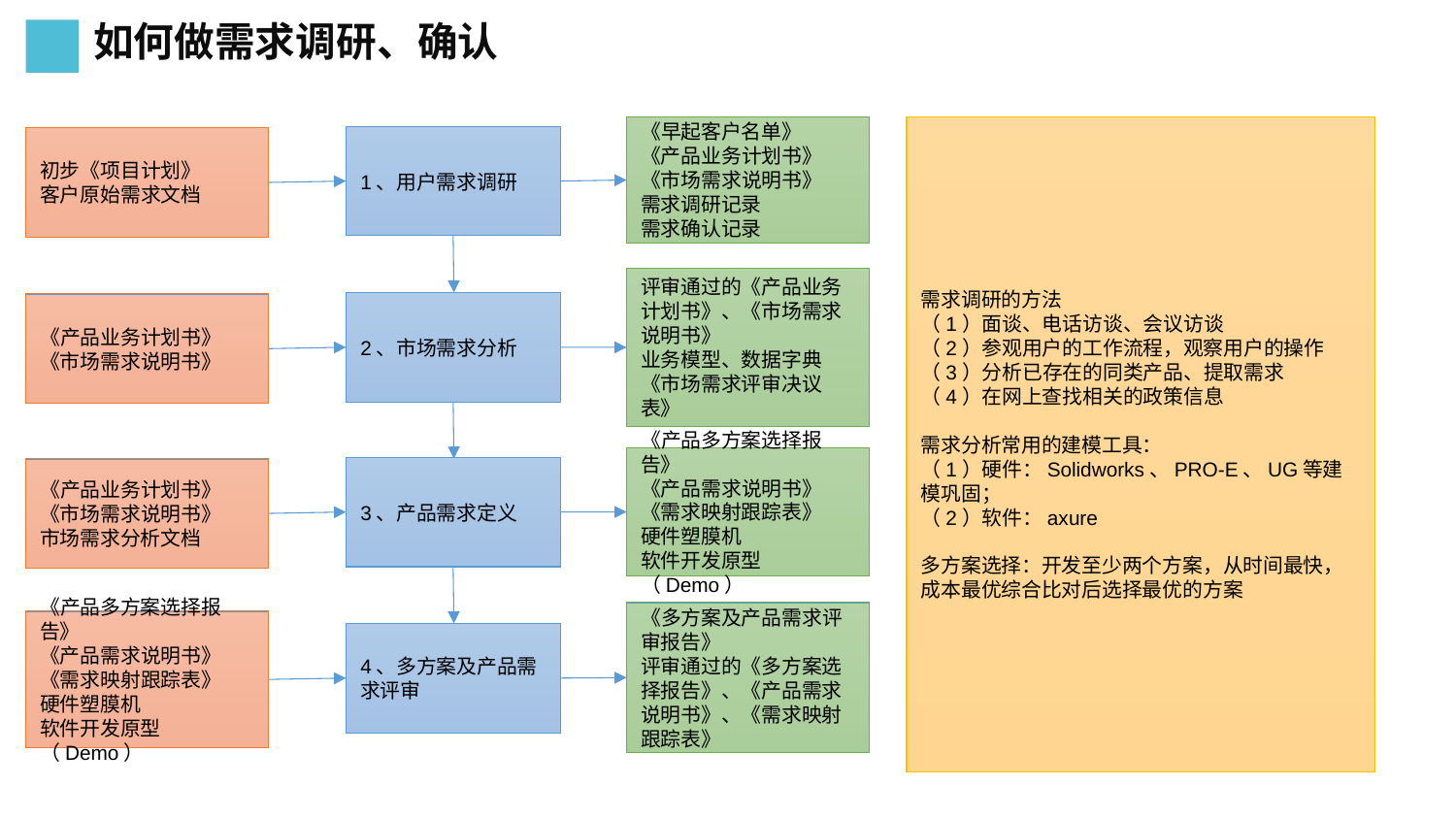

如何做需求调研、确认

《早起客户名单》
《产品业务计划书》
《市场需求说明书》
需求调研记录
需求确认记录
1、用户需求调研
初步《项目计划》
客户原始需求文档
评审通过的《产品业务计划书》、《市场需求说明书》
业务模型、数据字典
《市场需求评审决议表》
2、市场需求分析
《产品业务计划书》
《市场需求说明书》
《产品多方案选择报告》
《产品需求说明书》
《需求映射跟踪表》
硬件塑膜机
软件开发原型（Demo）
3、产品需求定义
《产品业务计划书》
《市场需求说明书》
市场需求分析文档
《多方案及产品需求评审报告》
评审通过的《多方案选择报告》、《产品需求说明书》、《需求映射跟踪表》
《产品多方案选择报告》
《产品需求说明书》
《需求映射跟踪表》
硬件塑膜机
软件开发原型（Demo）
4、多方案及产品需求评审
需求调研的方法
（1）面谈、电话访谈、会议访谈
（2）参观用户的工作流程，观察用户的操作
（3）分析已存在的同类产品、提取需求
（4）在网上查找相关的政策信息

需求分析常用的建模工具：
（1）硬件：Solidworks、PRO-E、UG等建模巩固；
（2）软件：axure

多方案选择：开发至少两个方案，从时间最快，成本最优综合比对后选择最优的方案